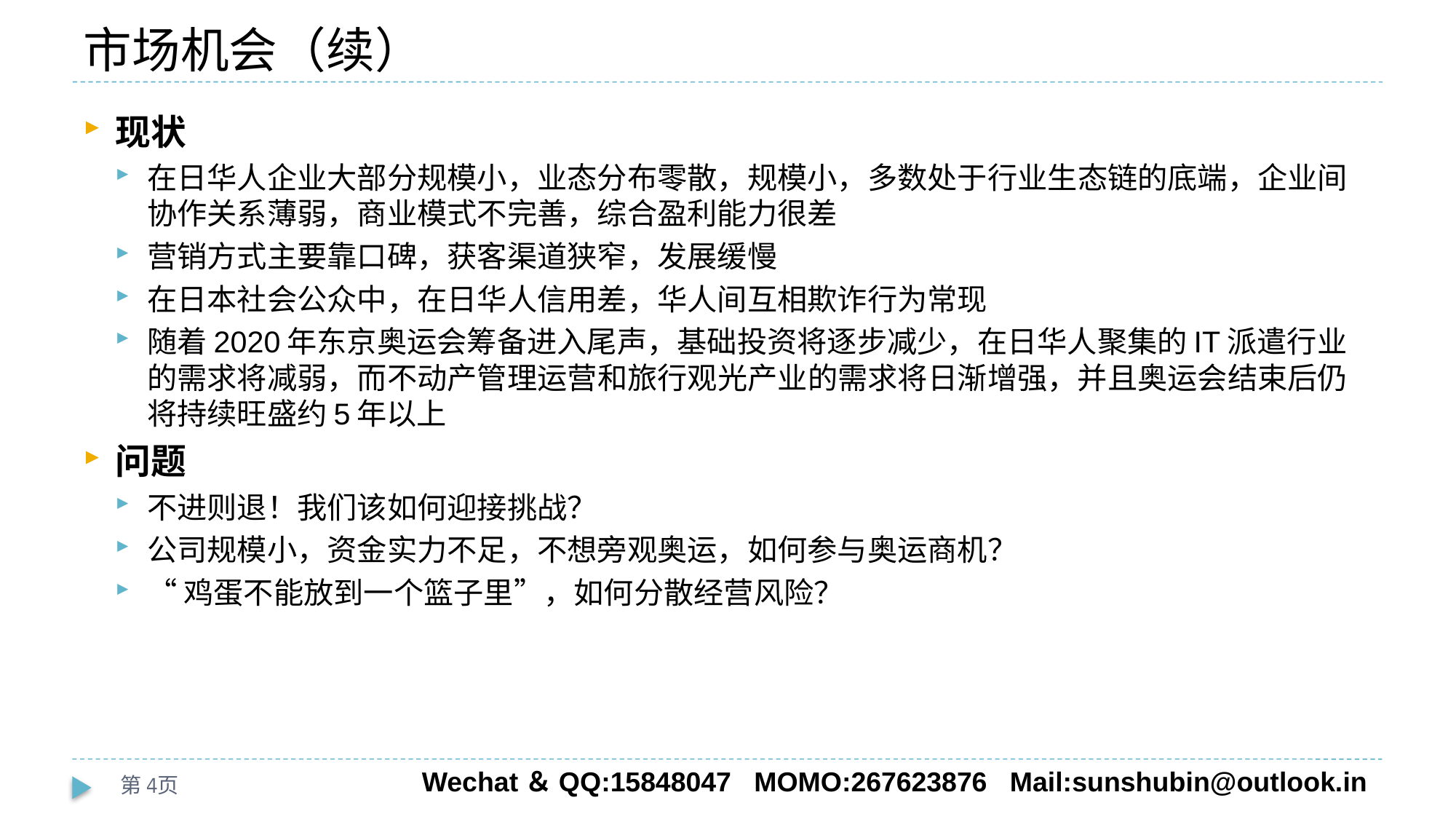

# 市场机会（续）
现状
在日华人企业大部分规模小，业态分布零散，规模小，多数处于行业生态链的底端，企业间协作关系薄弱，商业模式不完善，综合盈利能力很差
营销方式主要靠口碑，获客渠道狭窄，发展缓慢
在日本社会公众中，在日华人信用差，华人间互相欺诈行为常现
随着2020年东京奥运会筹备进入尾声，基础投资将逐步减少，在日华人聚集的IT派遣行业的需求将减弱，而不动产管理运营和旅行观光产业的需求将日渐增强，并且奥运会结束后仍将持续旺盛约5年以上
问题
不进则退！我们该如何迎接挑战？
公司规模小，资金实力不足，不想旁观奥运，如何参与奥运商机？
“鸡蛋不能放到一个篮子里”，如何分散经营风险？

第4页